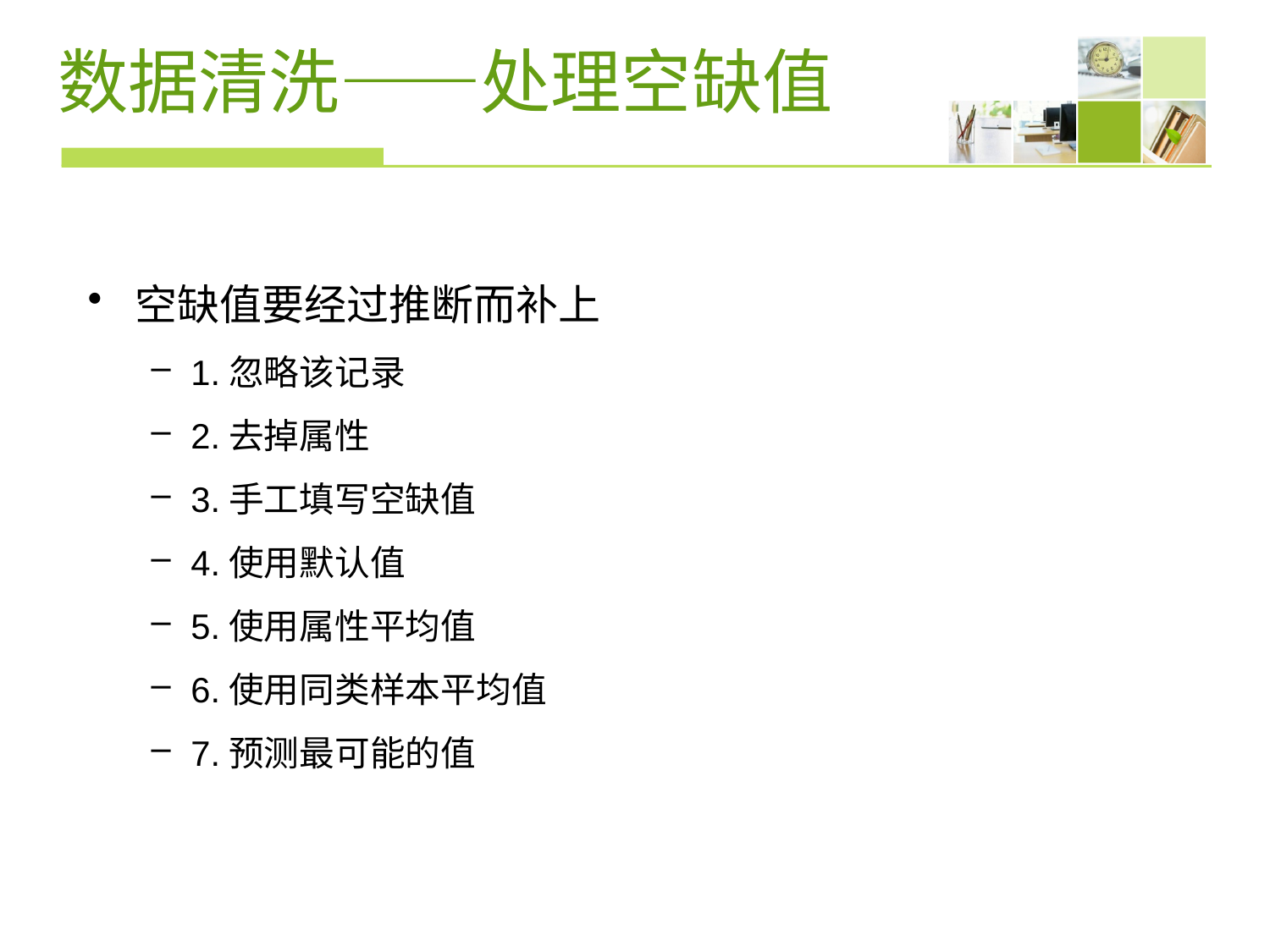

# 数据清洗——处理空缺值
空缺值要经过推断而补上
1.忽略该记录
2.去掉属性
3.手工填写空缺值
4.使用默认值
5.使用属性平均值
6.使用同类样本平均值
7.预测最可能的值